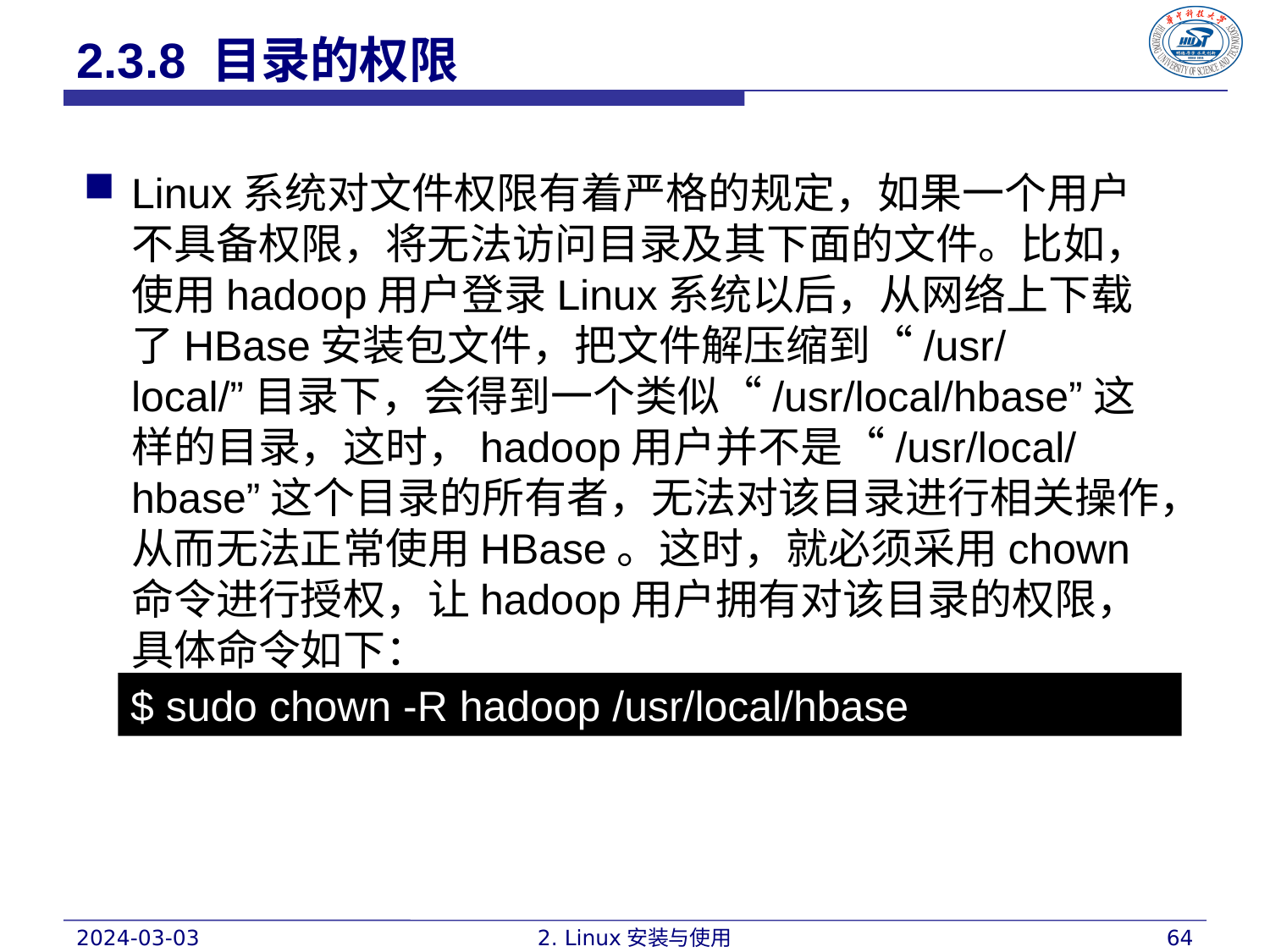

2.3.8 目录的权限
Linux系统对文件权限有着严格的规定，如果一个用户不具备权限，将无法访问目录及其下面的文件。比如，使用hadoop用户登录Linux系统以后，从网络上下载了HBase安装包文件，把文件解压缩到“/usr/local/”目录下，会得到一个类似“/usr/local/hbase”这样的目录，这时，hadoop用户并不是“/usr/local/hbase”这个目录的所有者，无法对该目录进行相关操作，从而无法正常使用HBase。这时，就必须采用chown命令进行授权，让hadoop用户拥有对该目录的权限，具体命令如下：
$ sudo chown -R hadoop /usr/local/hbase
2024-03-03
2. Linux安装与使用
64